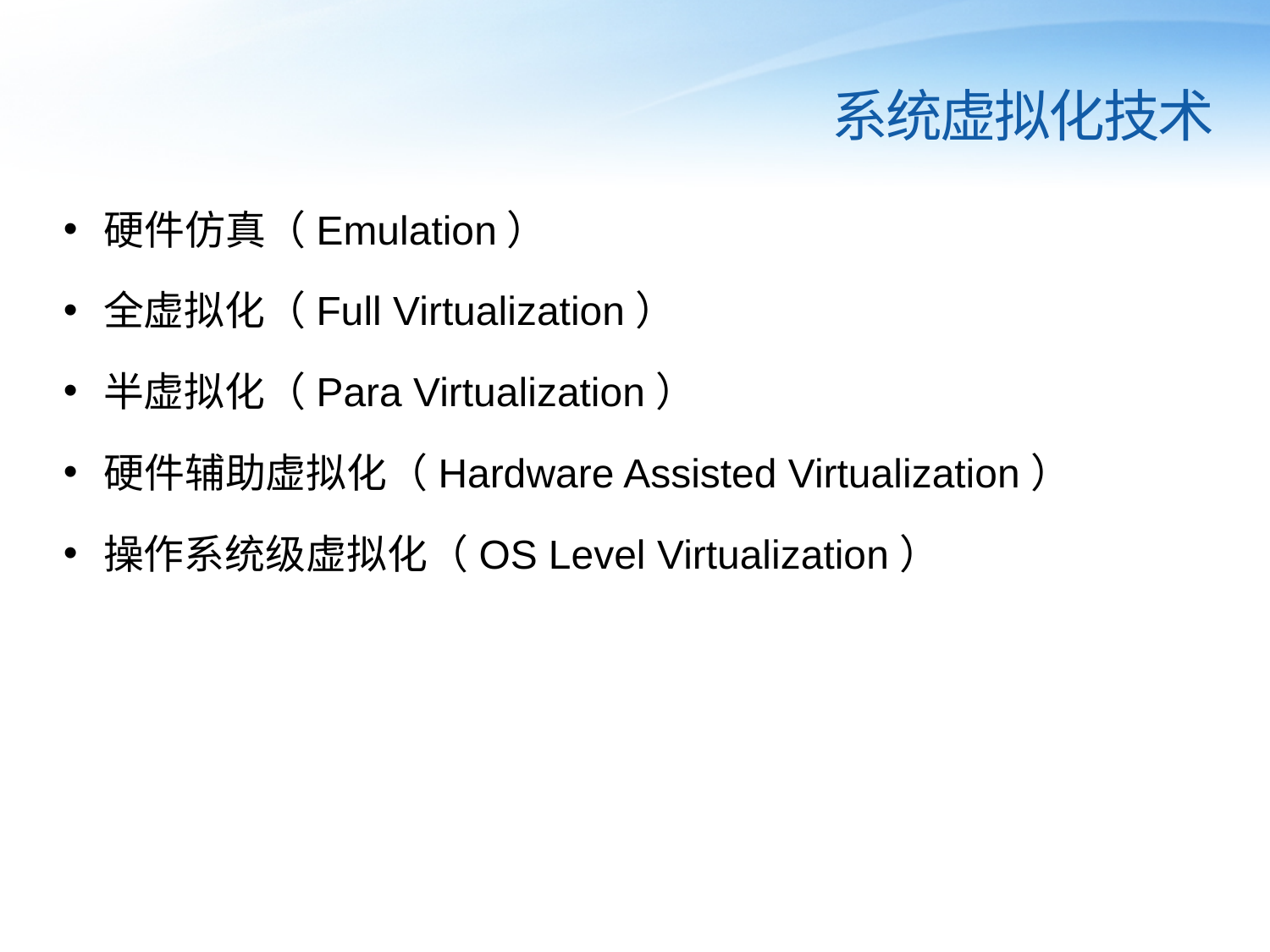

系统虚拟化技术
硬件仿真（Emulation）
全虚拟化（Full Virtualization）
半虚拟化（Para Virtualization）
硬件辅助虚拟化（Hardware Assisted Virtualization）
操作系统级虚拟化（OS Level Virtualization）